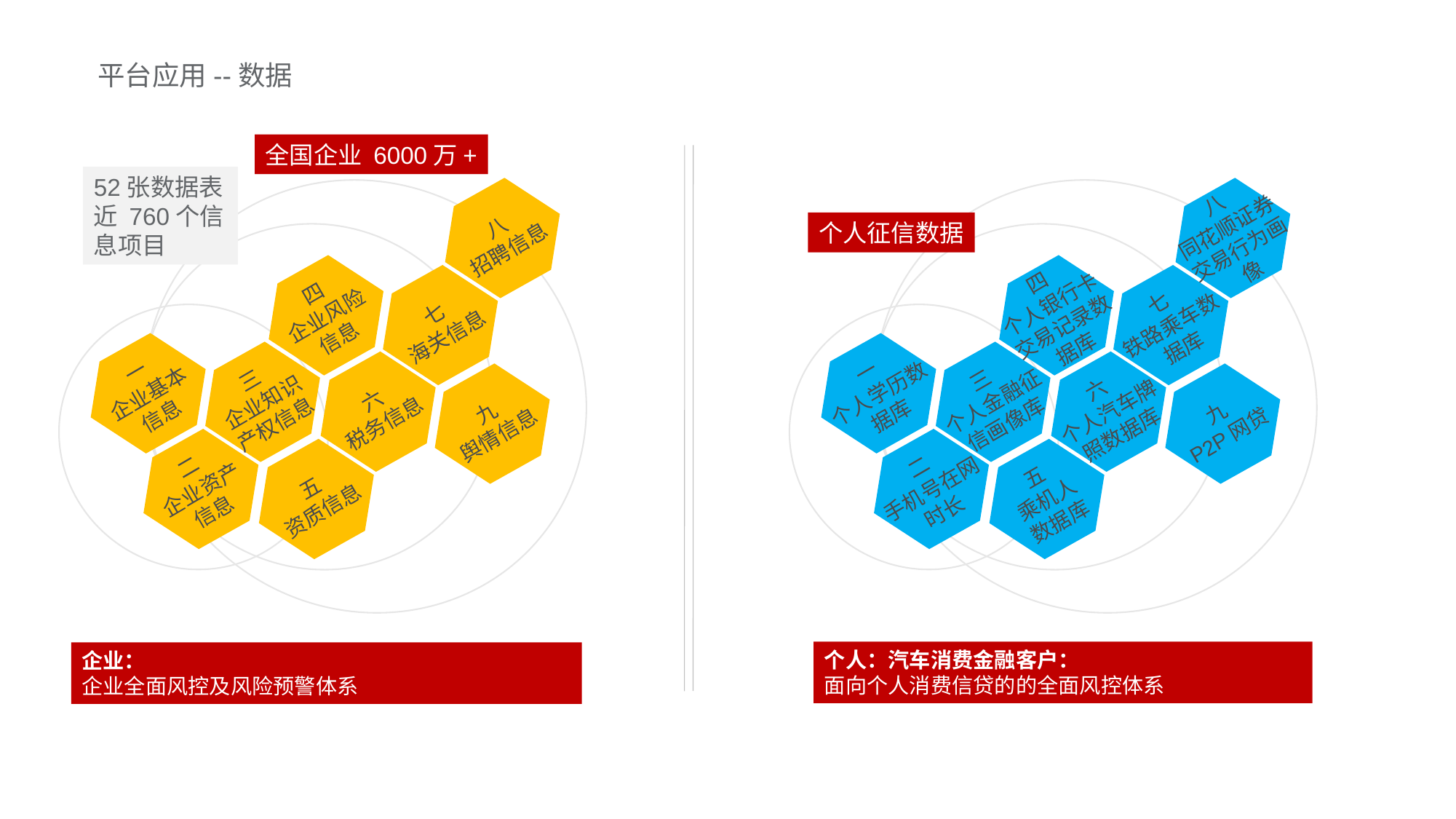

平台应用--数据
全国企业 6000万+
52张数据表近 760个信息项目

八
招聘信息

四
企业风险
信息
七
海关信息
一
企业基本
信息
三
企业知识
产权信息
六
税务信息
九
舆情信息
二
企业资产
信息
五
资质信息

八
同花顺证券交易行为画像

四
个人银行卡交易记录数据库
七
铁路乘车数据库
一
个人学历数据库
三
个人金融征信画像库
六
个人汽车牌照数据库
九
P2P网贷
二
手机号在网时长
五
乘机人
数据库

个人征信数据
个人：汽车消费金融客户：
面向个人消费信贷的的全面风控体系
企业：
企业全面风控及风险预警体系